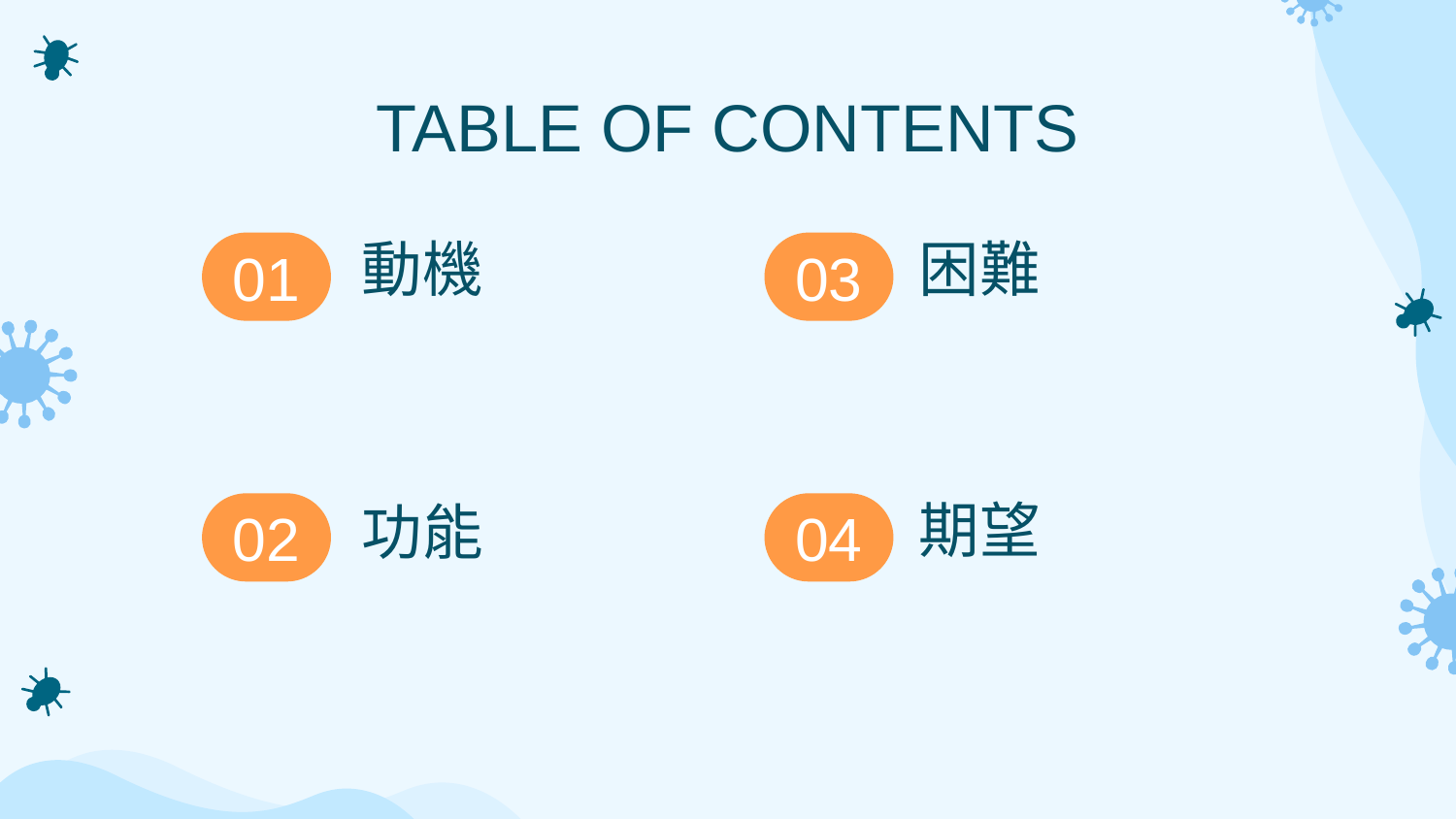

# TABLE OF CONTENTS
困難

動機
01
03

功能

期望
02
04